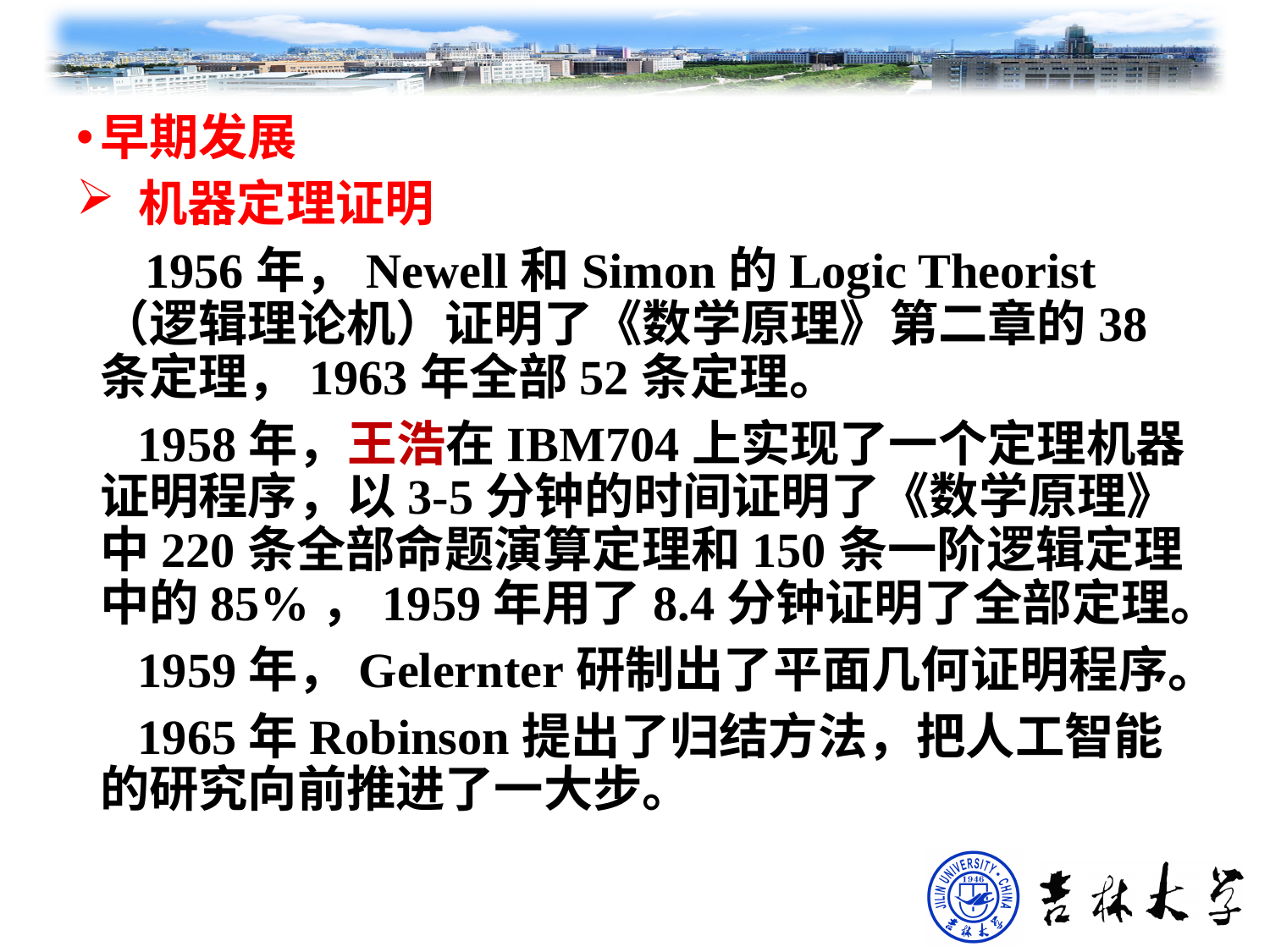

早期发展
 机器定理证明
     1956年，Newell和Simon的Logic Theorist（逻辑理论机）证明了《数学原理》第二章的38条定理，1963年全部52条定理。
     1958年，王浩在IBM704上实现了一个定理机器证明程序，以3-5分钟的时间证明了《数学原理》中220条全部命题演算定理和150条一阶逻辑定理中的85%，1959年用了8.4分钟证明了全部定理。
     1959年，Gelernter研制出了平面几何证明程序。
     1965年Robinson提出了归结方法，把人工智能的研究向前推进了一大步。